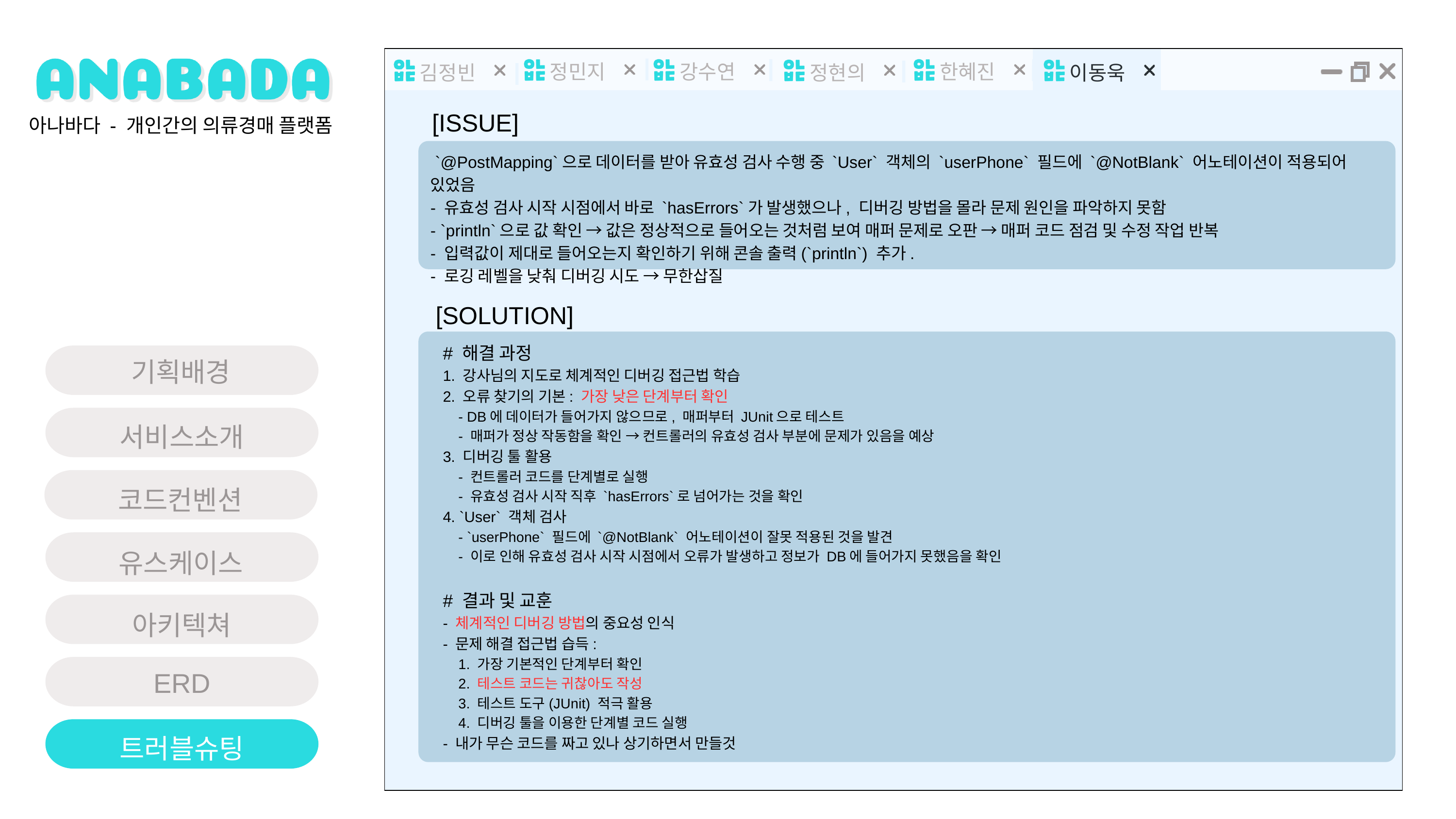

정민지
강수연
한혜진
김정빈
정현의
이동욱

[ISSUE]
아나바다 - 개인간의 의류경매 플랫폼

 `@PostMapping`으로 데이터를 받아 유효성 검사 수행 중 `User` 객체의 `userPhone` 필드에 `@NotBlank` 어노테이션이 적용되어 있었음
- 유효성 검사 시작 시점에서 바로 `hasErrors`가 발생했으나, 디버깅 방법을 몰라 문제 원인을 파악하지 못함
- `println`으로 값 확인 → 값은 정상적으로 들어오는 것처럼 보여 매퍼 문제로 오판 → 매퍼 코드 점검 및 수정 작업 반복
- 입력값이 제대로 들어오는지 확인하기 위해 콘솔 출력(`println`) 추가.
- 로깅 레벨을 낮춰 디버깅 시도 → 무한삽질

[SOLUTION]

# 해결 과정
1. 강사님의 지도로 체계적인 디버깅 접근법 학습
2. 오류 찾기의 기본: 가장 낮은 단계부터 확인
    - DB에 데이터가 들어가지 않으므로, 매퍼부터 JUnit으로 테스트
    - 매퍼가 정상 작동함을 확인 → 컨트롤러의 유효성 검사 부분에 문제가 있음을 예상
3. 디버깅 툴 활용
    - 컨트롤러 코드를 단계별로 실행
    - 유효성 검사 시작 직후 `hasErrors`로 넘어가는 것을 확인
4. `User` 객체 검사
    - `userPhone` 필드에 `@NotBlank` 어노테이션이 잘못 적용된 것을 발견
    - 이로 인해 유효성 검사 시작 시점에서 오류가 발생하고 정보가 DB에 들어가지 못했음을 확인

# 결과 및 교훈
- 체계적인 디버깅 방법의 중요성 인식
- 문제 해결 접근법 습득:
    1. 가장 기본적인 단계부터 확인
    2. 테스트 코드는 귀찮아도 작성
    3. 테스트 도구(JUnit) 적극 활용
    4. 디버깅 툴을 이용한 단계별 코드 실행
- 내가 무슨 코드를 짜고 있나 상기하면서 만들것

기획배경

서비스소개

코드컨벤션

유스케이스

아키텍쳐

ERD

트러블슈팅